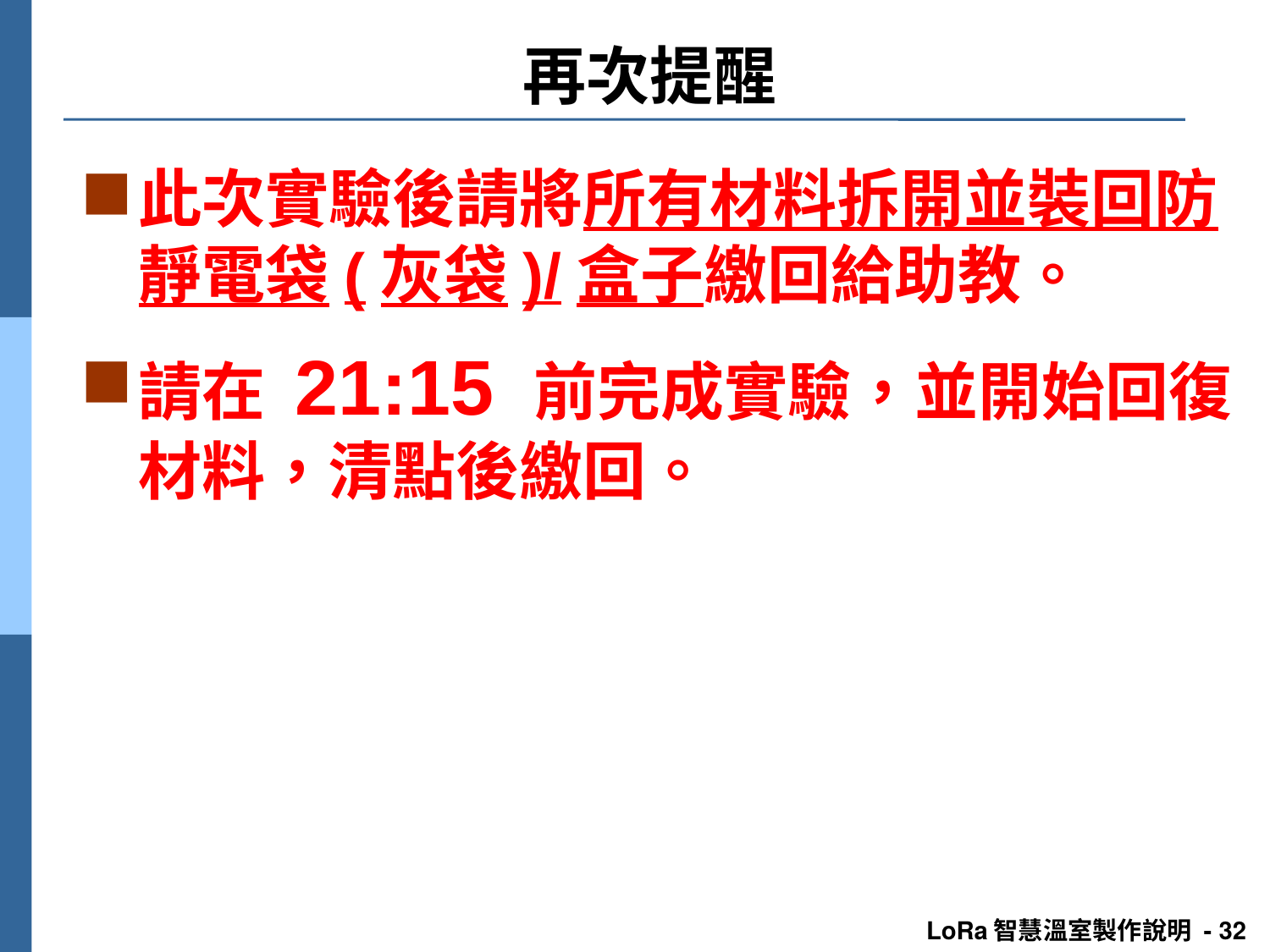

# 再次提醒
此次實驗後請將所有材料拆開並裝回防靜電袋(灰袋)/盒子繳回給助教。
請在 21:15 前完成實驗，並開始回復材料，清點後繳回。